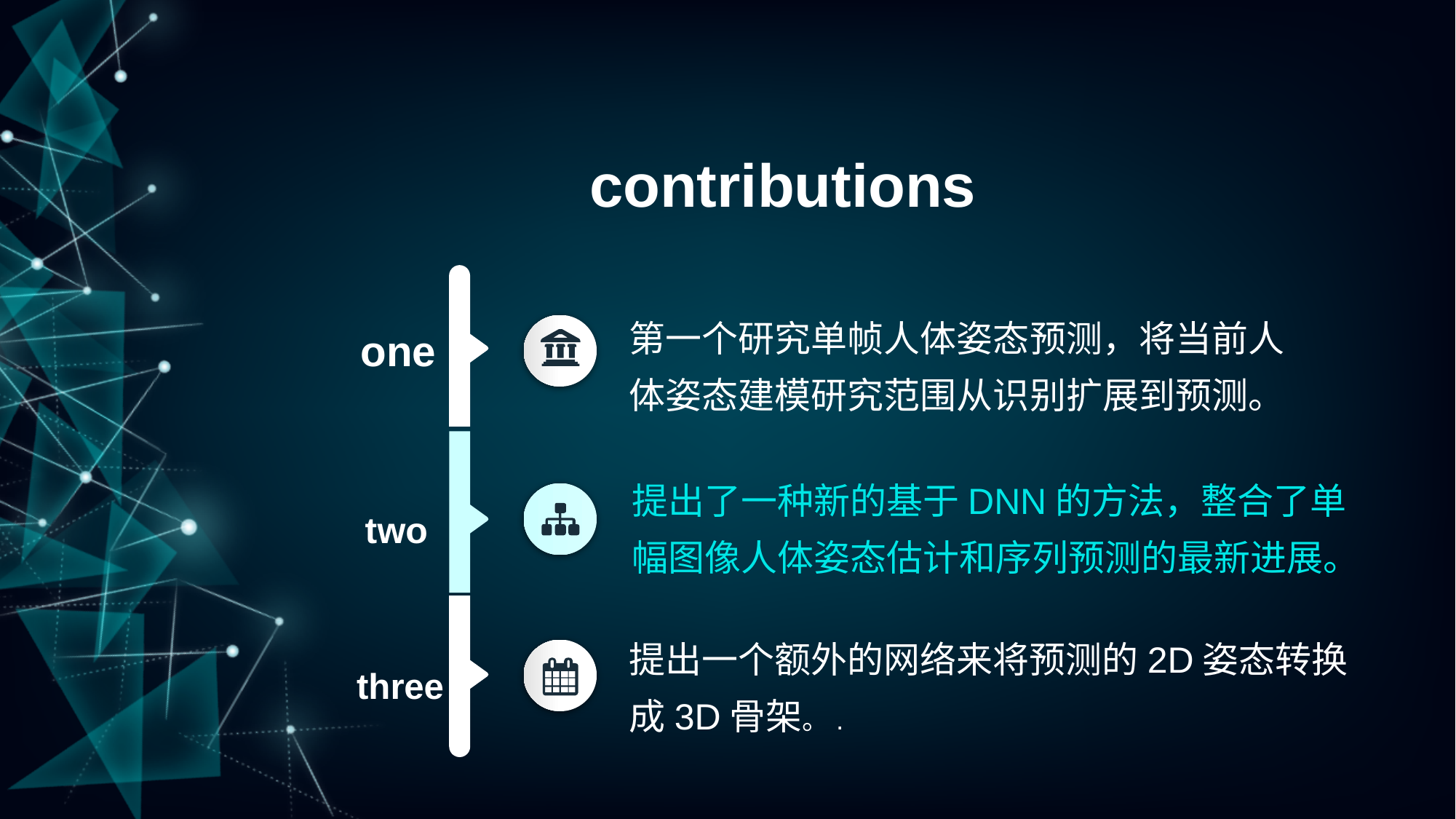

contributions

第一个研究单帧人体姿态预测，将当前人体姿态建模研究范围从识别扩展到预测。

two

提出一个额外的网络来将预测的2D姿态转换成3D骨架。.

three
one
提出了一种新的基于DNN的方法，整合了单幅图像人体姿态估计和序列预测的最新进展。